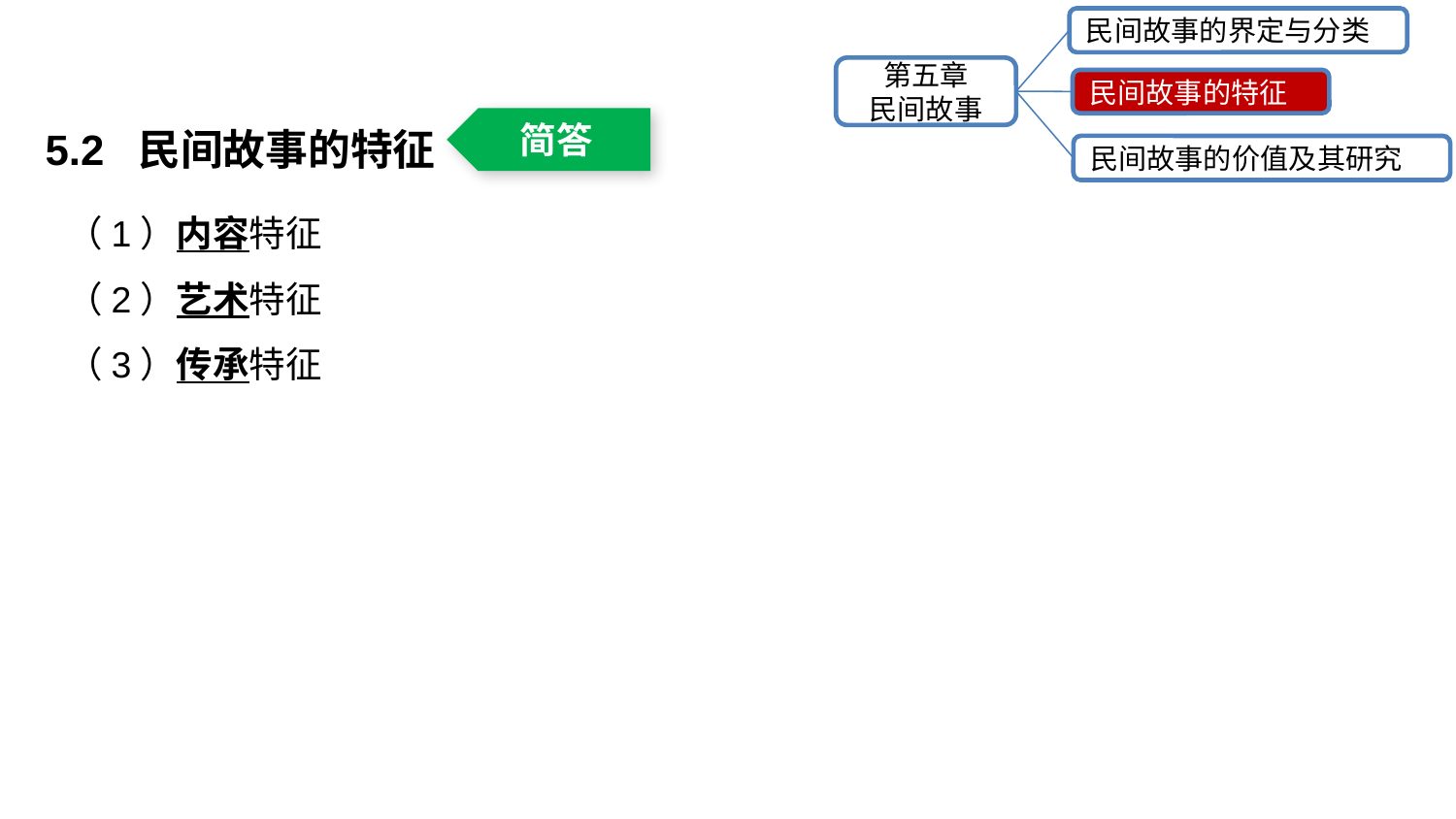

民间故事的界定与分类
第五章
民间故事
民间故事的特征
民间故事的价值及其研究
5.2  民间故事的特征
简答
（1）内容特征
（2）艺术特征
（3）传承特征